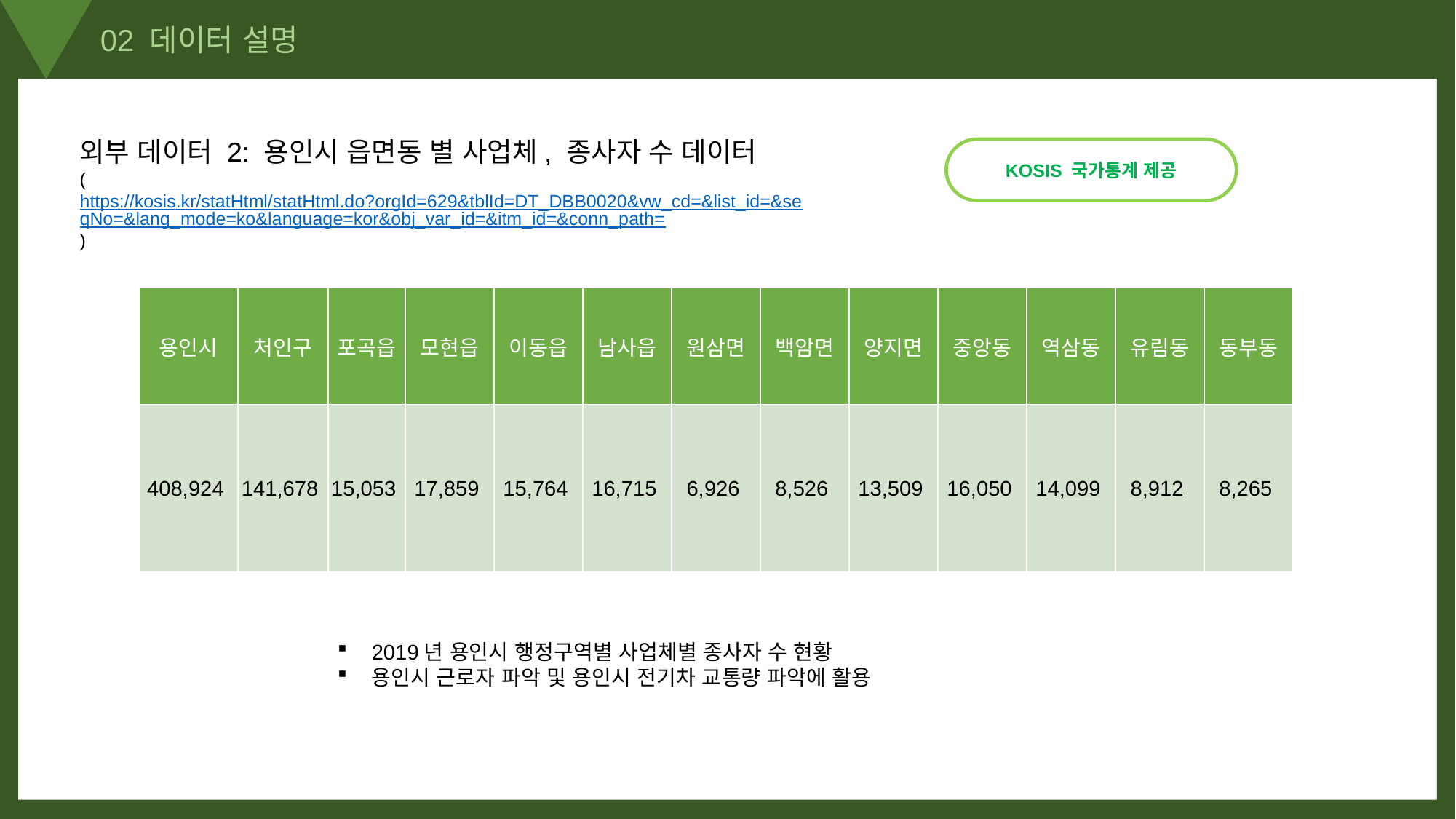

02 데이터 설명
외부 데이터 2: 용인시 읍면동 별 사업체, 종사자 수 데이터
(https://kosis.kr/statHtml/statHtml.do?orgId=629&tblId=DT_DBB0020&vw_cd=&list_id=&seqNo=&lang_mode=ko&language=kor&obj_var_id=&itm_id=&conn_path=)
KOSIS 국가통계 제공
| 용인시 | 처인구 | 포곡읍 | 모현읍 | 이동읍 | 남사읍 | 원삼면 | 백암면 | 양지면 | 중앙동 | 역삼동 | 유림동 | 동부동 |
| --- | --- | --- | --- | --- | --- | --- | --- | --- | --- | --- | --- | --- |
| 408,924 | 141,678 | 15,053 | 17,859 | 15,764 | 16,715 | 6,926 | 8,526 | 13,509 | 16,050 | 14,099 | 8,912 | 8,265 |
2019년 용인시 행정구역별 사업체별 종사자 수 현황
용인시 근로자 파악 및 용인시 전기차 교통량 파악에 활용